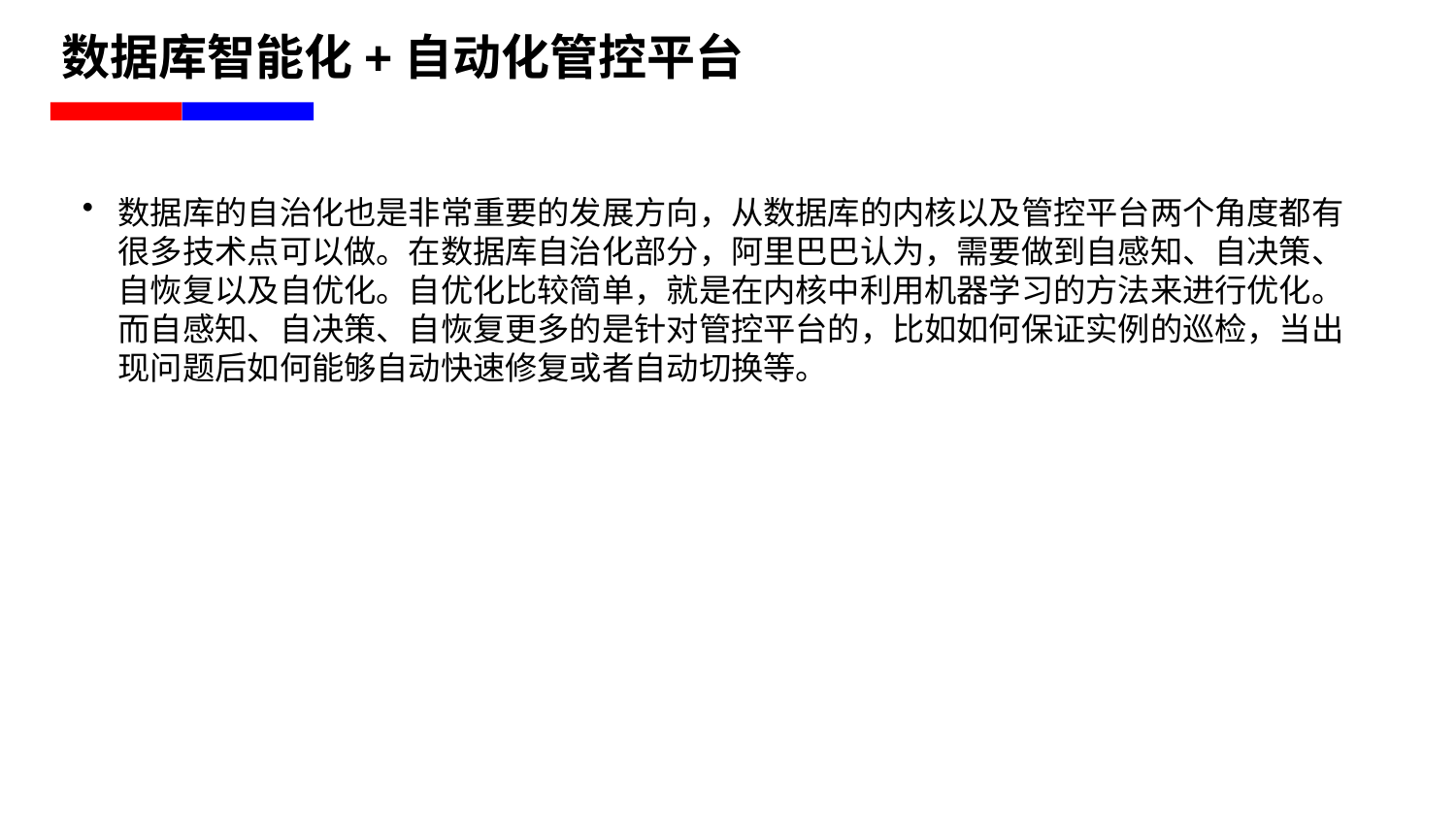

# 数据库智能化+自动化管控平台
数据库的自治化也是非常重要的发展方向，从数据库的内核以及管控平台两个角度都有很多技术点可以做。在数据库自治化部分，阿里巴巴认为，需要做到自感知、自决策、自恢复以及自优化。自优化比较简单，就是在内核中利用机器学习的方法来进行优化。而自感知、自决策、自恢复更多的是针对管控平台的，比如如何保证实例的巡检，当出现问题后如何能够自动快速修复或者自动切换等。